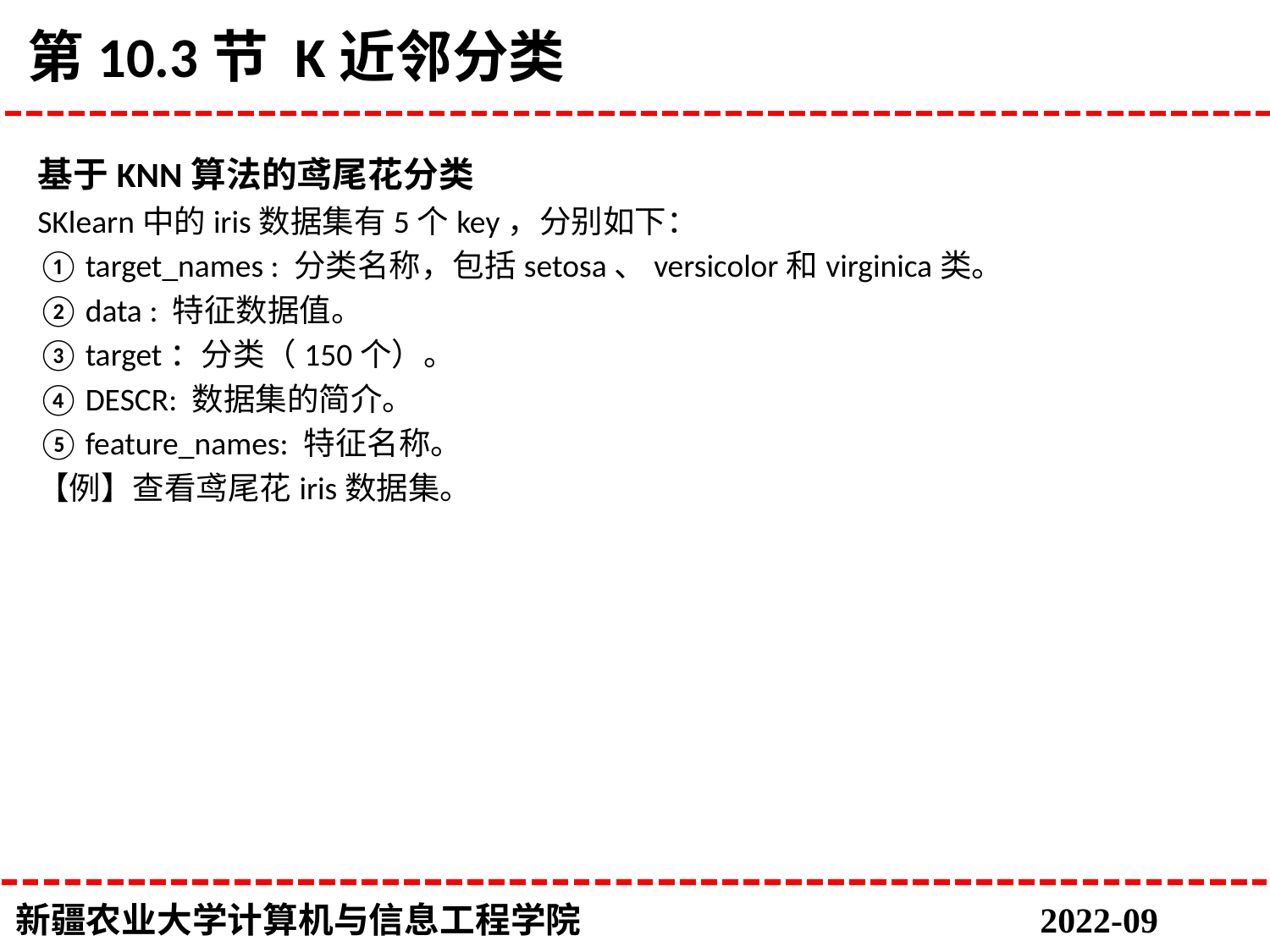

# 第10.3节 K近邻分类
基于KNN算法的鸢尾花分类
SKlearn中的iris数据集有5个key，分别如下：
target_names : 分类名称，包括setosa、versicolor和virginica类。
data : 特征数据值。
target：分类（150个）。
DESCR: 数据集的简介。
feature_names: 特征名称。
【例】查看鸢尾花iris数据集。